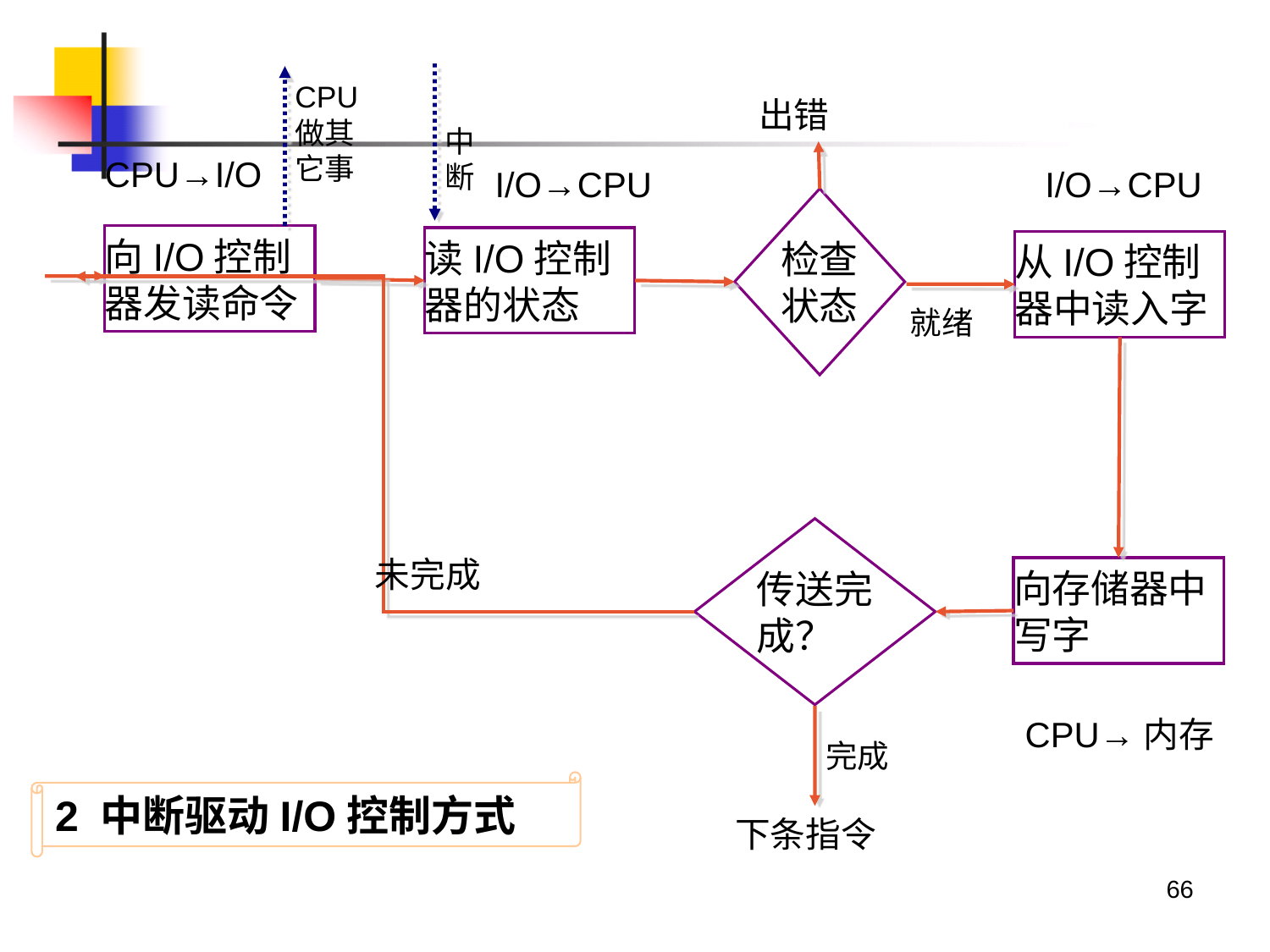

CPU做其它事
出错
中断
CPU→I/O
I/O→CPU
I/O→CPU
检查状态
向I/O控制器发读命令
读I/O控制器的状态
从I/O控制器中读入字

就绪
传送完成？
未完成
向存储器中写字

CPU→内存
完成
2 中断驱动I/O控制方式
下条指令
66